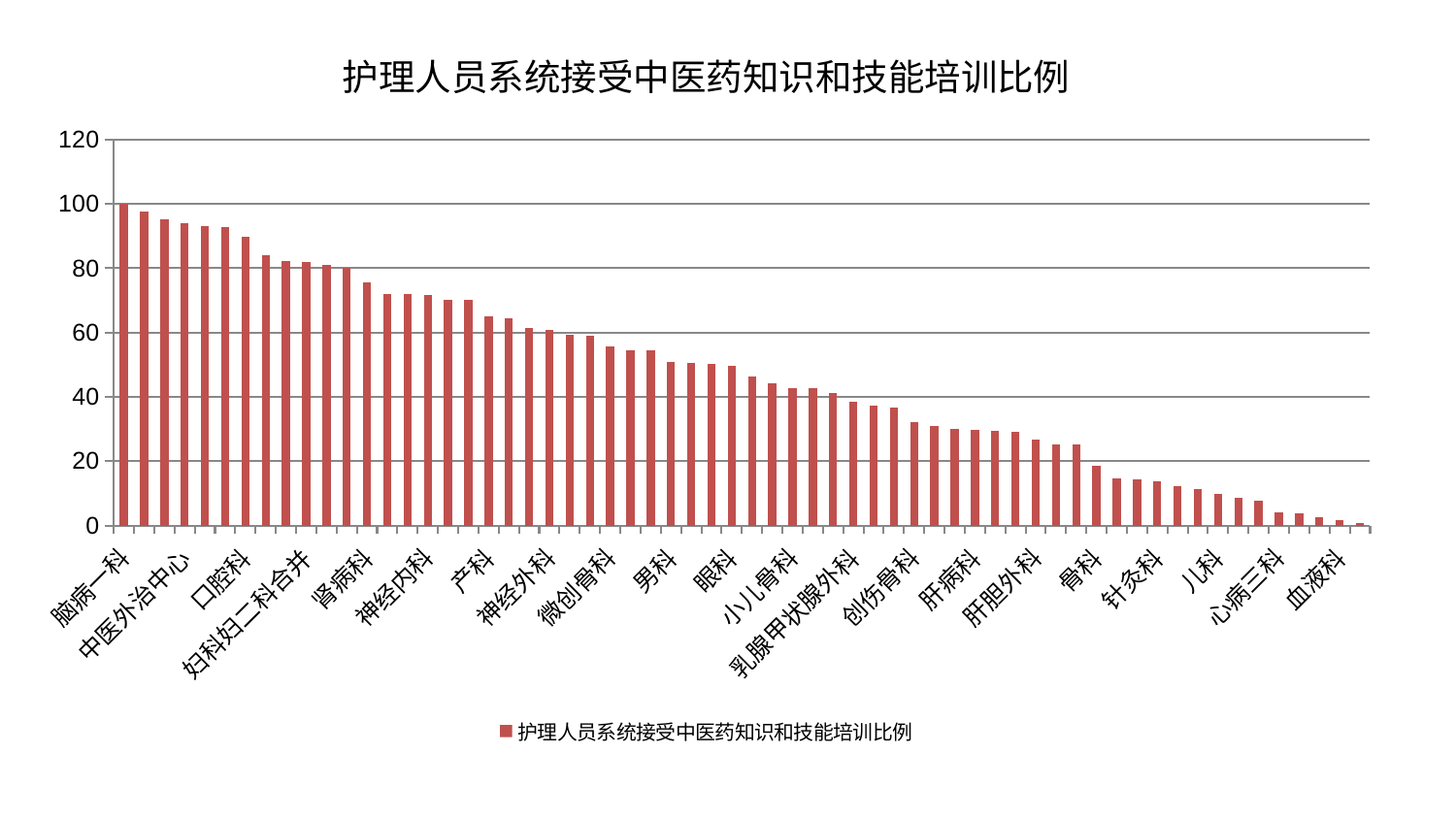

### Chart: 护理人员系统接受中医药知识和技能培训比例

| Category | 护理人员系统接受中医药知识和技能培训比例 |
|---|---|
| 脑病一科 | 100.0 |
| 脾胃科消化科合并 | 97.76751620714995 |
| 美容皮肤科 | 95.16934395992115 |
| 中医外治中心 | 94.1110644884242 |
| 呼吸内科 | 93.19249371110787 |
| 运动损伤骨科 | 92.87278341641253 |
| 口腔科 | 89.84676584115091 |
| 妇二科 | 84.17007088345424 |
| 关节骨科 | 82.31091382193566 |
| 妇科妇二科合并 | 81.80180727992673 |
| 肾脏内科 | 81.17893861093448 |
| 小儿推拿科 | 80.19348425145023 |
| 肾病科 | 75.59034165506934 |
| 妇科 | 71.98886410906834 |
| 脑病二科 | 71.84074190517174 |
| 神经内科 | 71.68803625043557 |
| 消化内科 | 70.09092915612699 |
| 重症医学科 | 70.03600528235499 |
| 产科 | 65.10928974518735 |
| 内分泌科 | 64.43177837296138 |
| 肿瘤内科 | 61.31510869153449 |
| 神经外科 | 60.806057975892465 |
| 肛肠科 | 59.3375365309364 |
| 皮肤科 | 59.113064997766564 |
| 微创骨科 | 55.59110835352243 |
| 普通外科 | 54.46093485858931 |
| 泌尿外科 | 54.38798442340931 |
| 男科 | 50.866995175533624 |
| 医院 | 50.599890163986814 |
| 脊柱骨科 | 50.23547112451708 |
| 眼科 | 49.788757784733946 |
| 治未病中心 | 46.28336755618413 |
| 中医经典科 | 44.24946948818147 |
| 小儿骨科 | 42.830899356918025 |
| 东区肾病科 | 42.611602209937125 |
| 脑病三科 | 41.33986102855283 |
| 乳腺甲状腺外科 | 38.459457594624965 |
| 综合内科 | 37.37692818493917 |
| 推拿科 | 36.73144593201835 |
| 创伤骨科 | 32.10998165884421 |
| 西区重症医学科 | 31.011313648355433 |
| 身心医学科 | 29.942200614088623 |
| 肝病科 | 29.846549208936935 |
| 心病一科 | 29.343061614882572 |
| 脾胃病科 | 29.226949683137768 |
| 肝胆外科 | 26.760797109731257 |
| 心血管内科 | 25.28777704543163 |
| 胸外科 | 25.126835021391 |
| 骨科 | 18.570026875376097 |
| 显微骨科 | 14.718245596074862 |
| 心病四科 | 14.356637399375884 |
| 针灸科 | 13.75302618025856 |
| 风湿病科 | 12.222733529826678 |
| 周围血管科 | 11.258054999155744 |
| 儿科 | 9.742297944268802 |
| 老年医学科 | 8.711791083765679 |
| 心病二科 | 7.539845060521326 |
| 心病三科 | 3.972765395167712 |
| 康复科 | 3.7957230036758673 |
| 耳鼻喉科 | 2.4569468302895046 |
| 血液科 | 1.788342895811886 |
| 东区重症医学科 | 0.8006942164559319 |
186